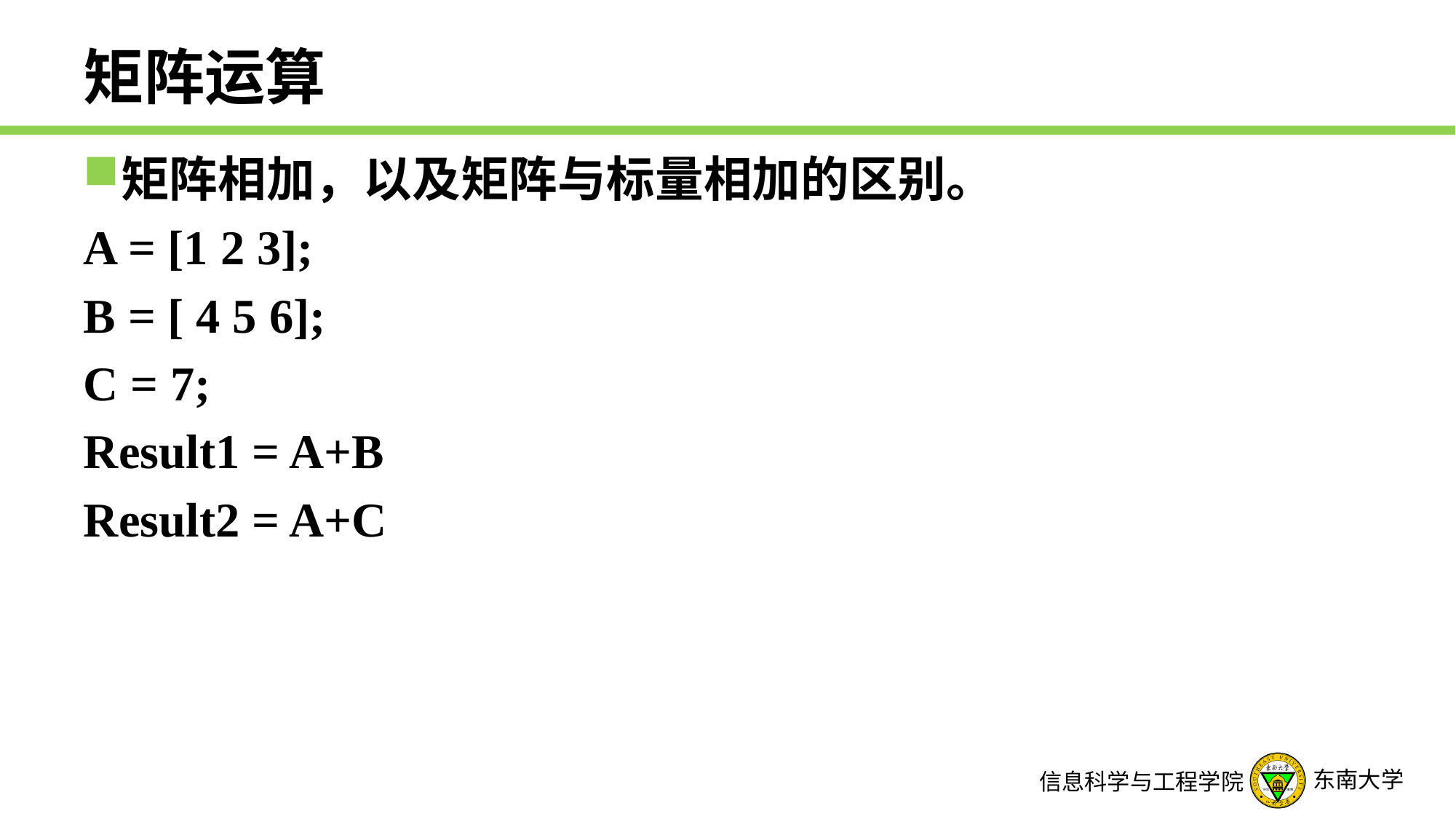

# 矩阵运算
矩阵相加，以及矩阵与标量相加的区别。
A = [1 2 3];
B = [ 4 5 6];
C = 7;
Result1 = A+B
Result2 = A+C